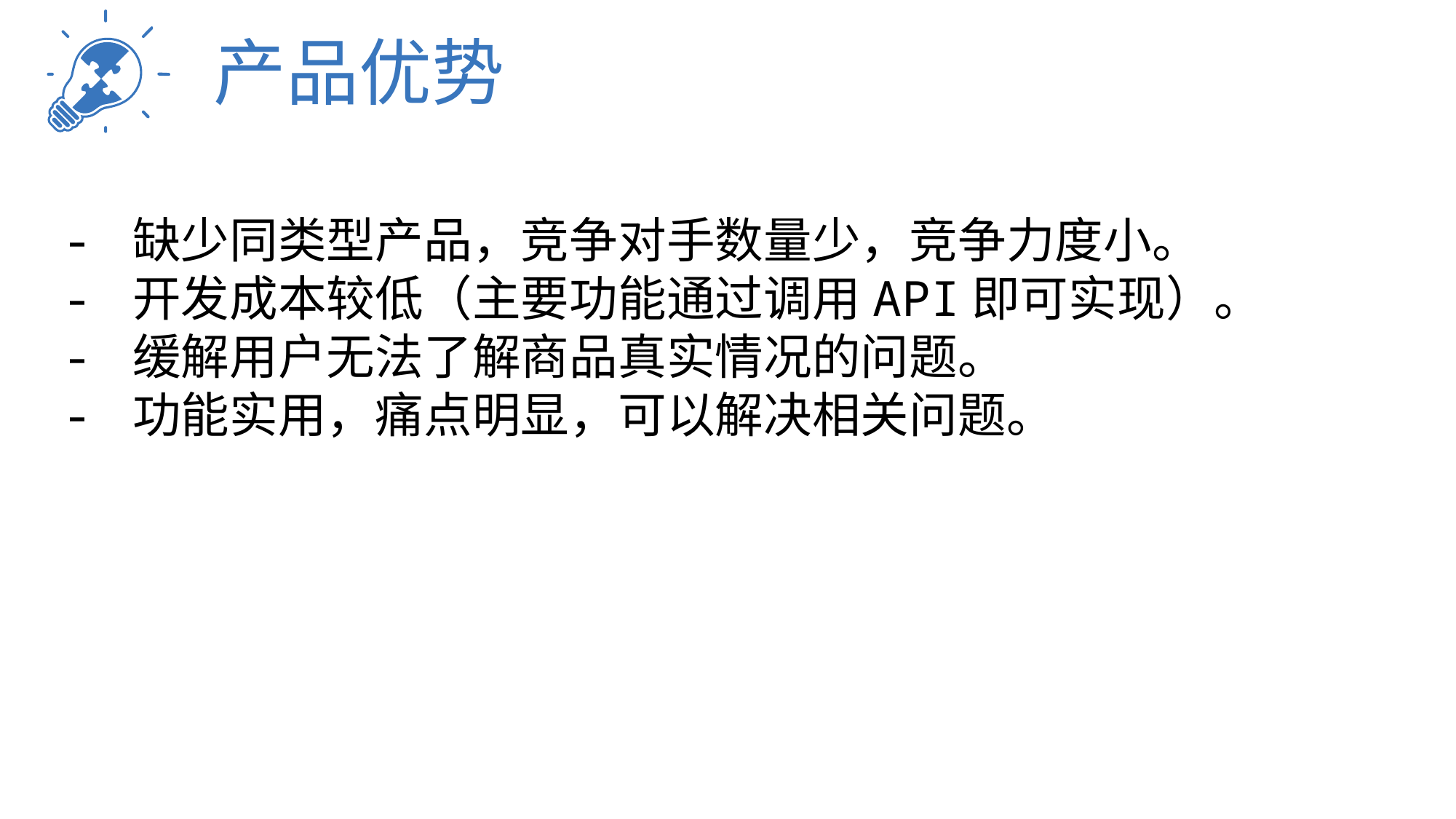

产品优势
- 缺少同类型产品，竞争对手数量少，竞争力度小。
- 开发成本较低（主要功能通过调用API即可实现）。
- 缓解用户无法了解商品真实情况的问题。
- 功能实用，痛点明显，可以解决相关问题。